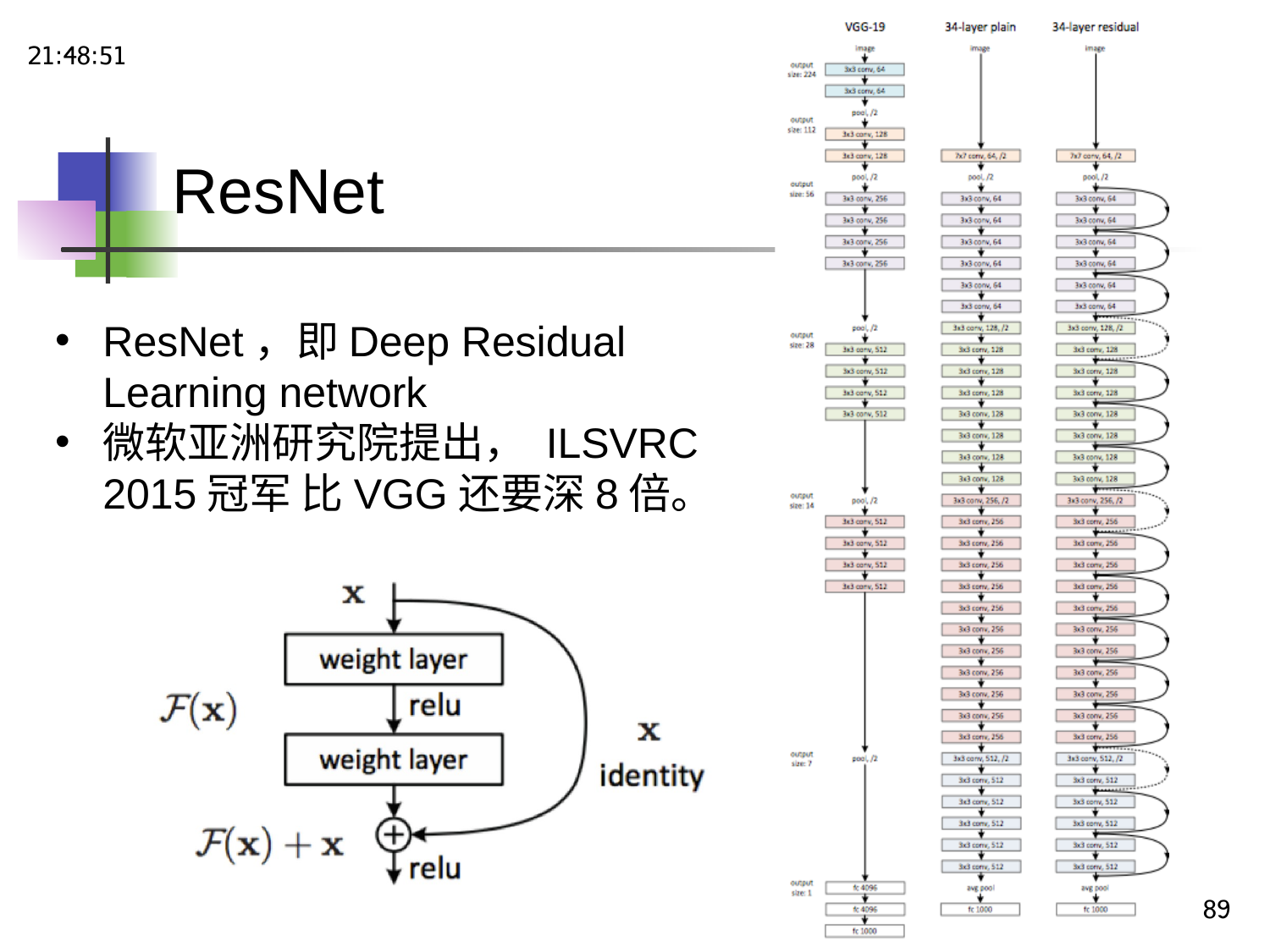

21:48:51
# ResNet
ResNet，即Deep Residual Learning network
微软亚洲研究院提出， ILSVRC 2015冠军 比VGG还要深8倍。

89